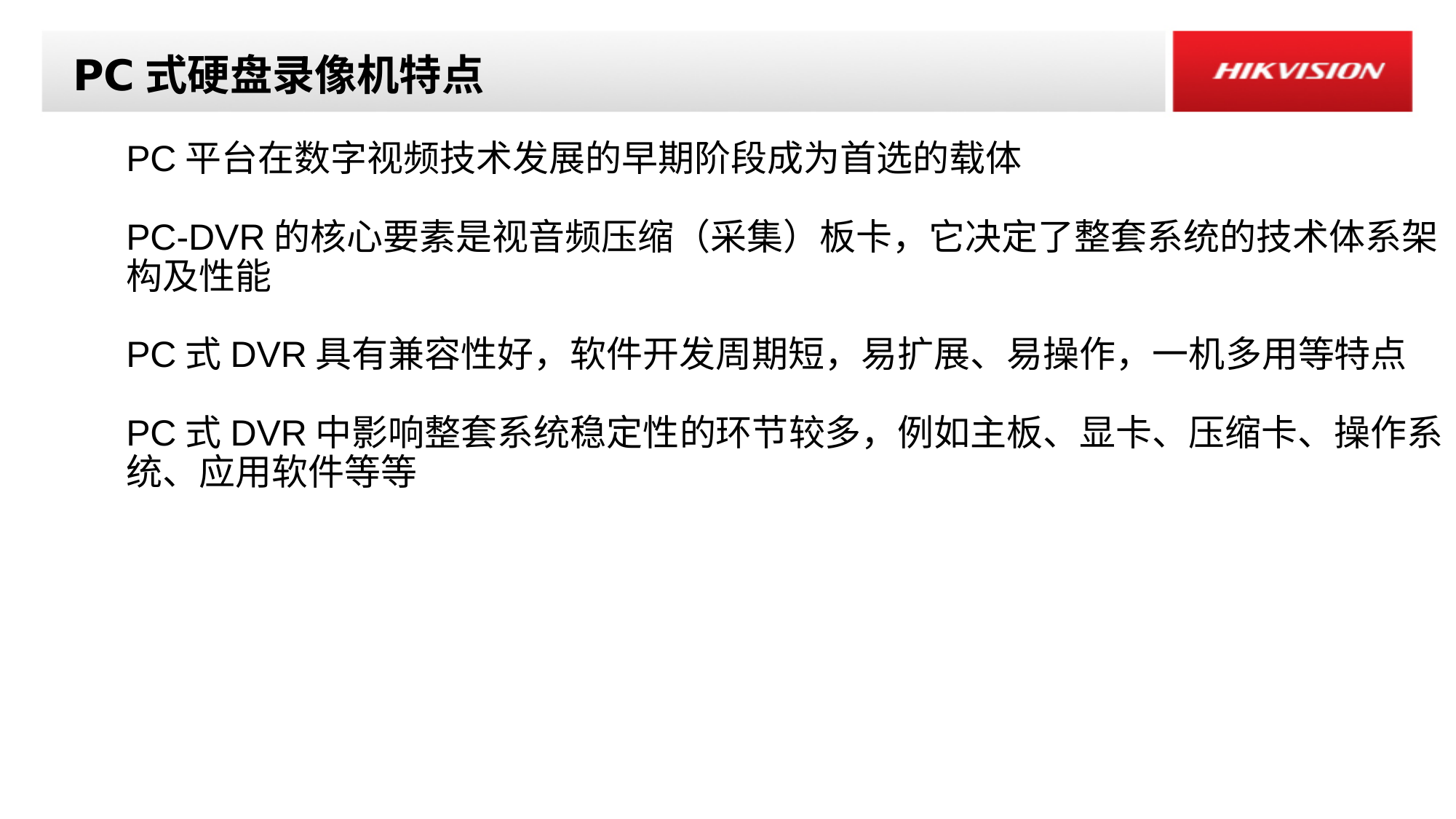

PC式硬盘录像机特点
PC平台在数字视频技术发展的早期阶段成为首选的载体

PC-DVR的核心要素是视音频压缩（采集）板卡，它决定了整套系统的技术体系架构及性能

PC式DVR具有兼容性好，软件开发周期短，易扩展、易操作，一机多用等特点

PC式DVR中影响整套系统稳定性的环节较多，例如主板、显卡、压缩卡、操作系统、应用软件等等